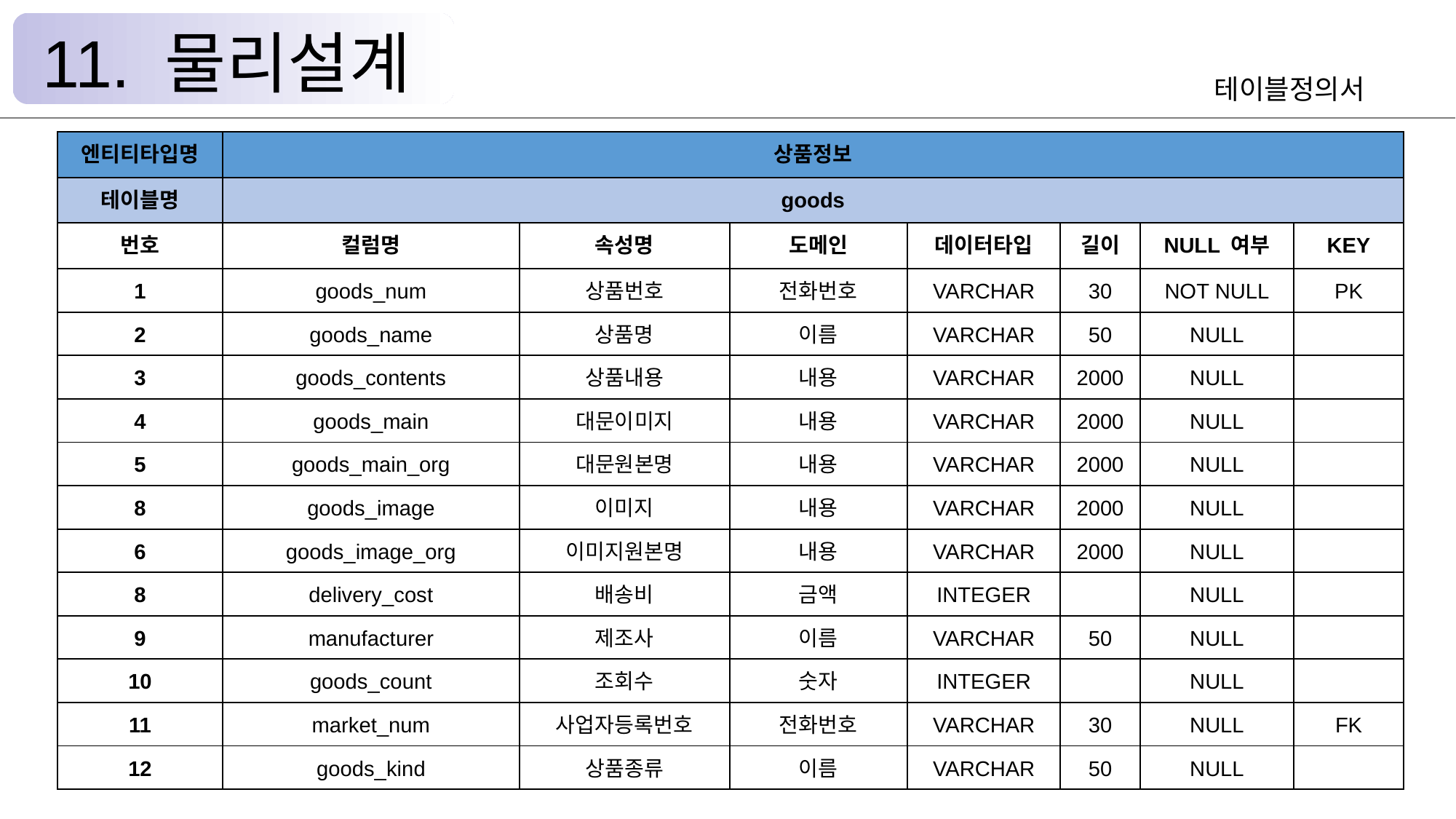

11. 물리설계

테이블정의서
| 엔티티타입명 | 상품정보 |  |  |  |  |  |  |
| --- | --- | --- | --- | --- | --- | --- | --- |
| 테이블명 | goods |  |  |  |  |  |  |
| 번호 | 컬럼명 | 속성명 | 도메인 | 데이터타입 | 길이 | NULL 여부 | KEY |
| 1 | goods\_num | 상품번호 | 전화번호 | VARCHAR | 30 | NOT NULL | PK |
| 2 | goods\_name | 상품명 | 이름 | VARCHAR | 50 | NULL |  |
| 3 | goods\_contents | 상품내용 | 내용 | VARCHAR | 2000 | NULL |  |
| 4 | goods\_main | 대문이미지 | 내용 | VARCHAR | 2000 | NULL |  |
| 5 | goods\_main\_org | 대문원본명 | 내용 | VARCHAR | 2000 | NULL |  |
| 8 | goods\_image | 이미지 | 내용 | VARCHAR | 2000 | NULL |  |
| 6 | goods\_image\_org | 이미지원본명 | 내용 | VARCHAR | 2000 | NULL |  |
| 8 | delivery\_cost | 배송비 | 금액 | INTEGER |  | NULL |  |
| 9 | manufacturer | 제조사 | 이름 | VARCHAR | 50 | NULL |  |
| 10 | goods\_count | 조회수 | 숫자 | INTEGER |  | NULL |  |
| 11 | market\_num | 사업자등록번호 | 전화번호 | VARCHAR | 30 | NULL | FK |
| 12 | goods\_kind | 상품종류 | 이름 | VARCHAR | 50 | NULL |  |